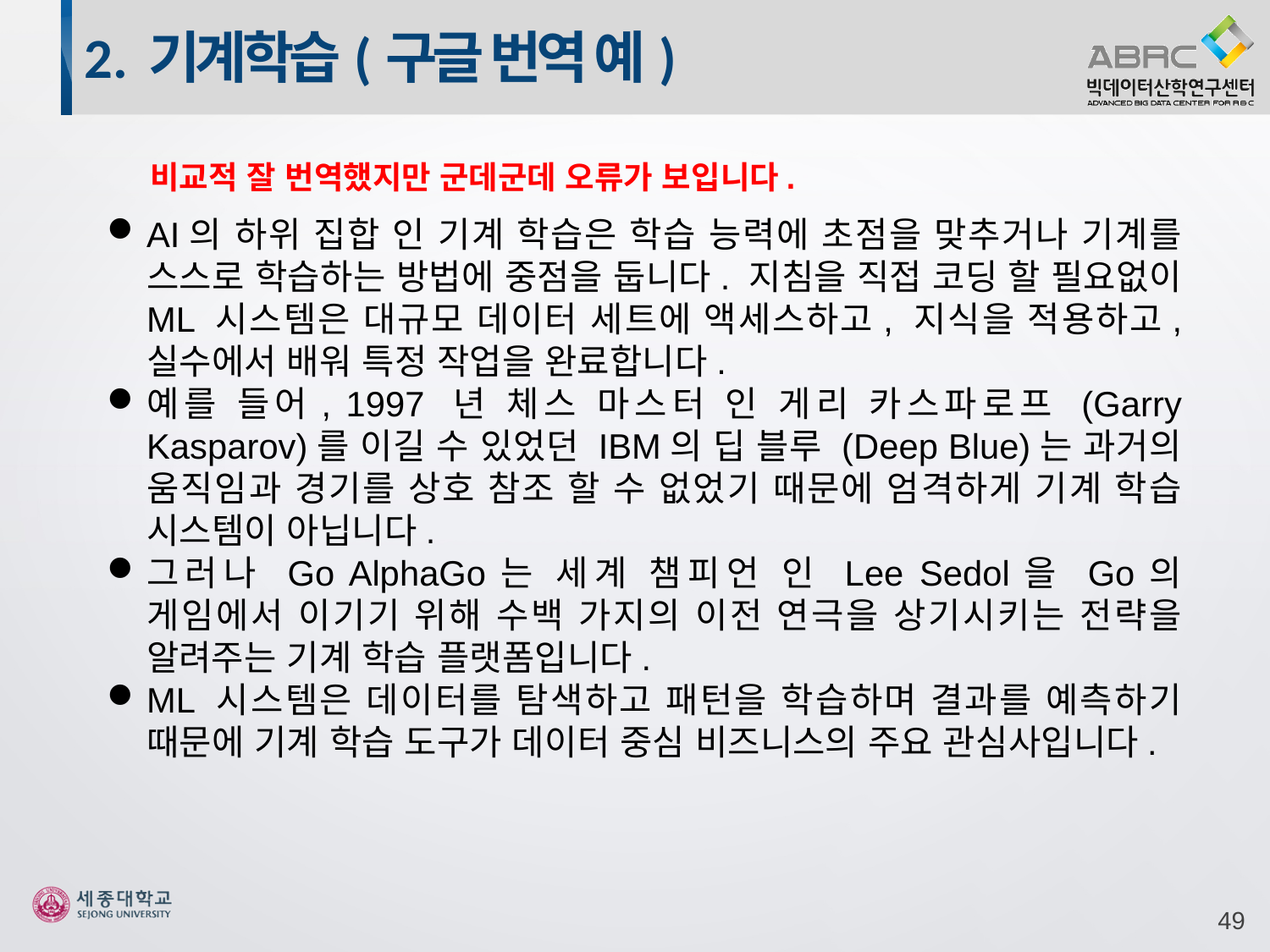

2. 기계학습(구글 번역 예)

비교적 잘 번역했지만 군데군데 오류가 보입니다.
AI의 하위 집합 인 기계 학습은 학습 능력에 초점을 맞추거나 기계를 스스로 학습하는 방법에 중점을 둡니다. 지침을 직접 코딩 할 필요없이 ML 시스템은 대규모 데이터 세트에 액세스하고, 지식을 적용하고, 실수에서 배워 특정 작업을 완료합니다.
예를 들어, 1997 년 체스 마스터 인 게리 카스파로프 (Garry Kasparov)를 이길 수 있었던 IBM의 딥 블루 (Deep Blue)는 과거의 움직임과 경기를 상호 참조 할 수 없었기 때문에 엄격하게 기계 학습 시스템이 아닙니다.
그러나 Go AlphaGo는 세계 챔피언 인 Lee Sedol을 Go의 게임에서 이기기 위해 수백 가지의 이전 연극을 상기시키는 전략을 알려주는 기계 학습 플랫폼입니다.
ML 시스템은 데이터를 탐색하고 패턴을 학습하며 결과를 예측하기 때문에 기계 학습 도구가 데이터 중심 비즈니스의 주요 관심사입니다.